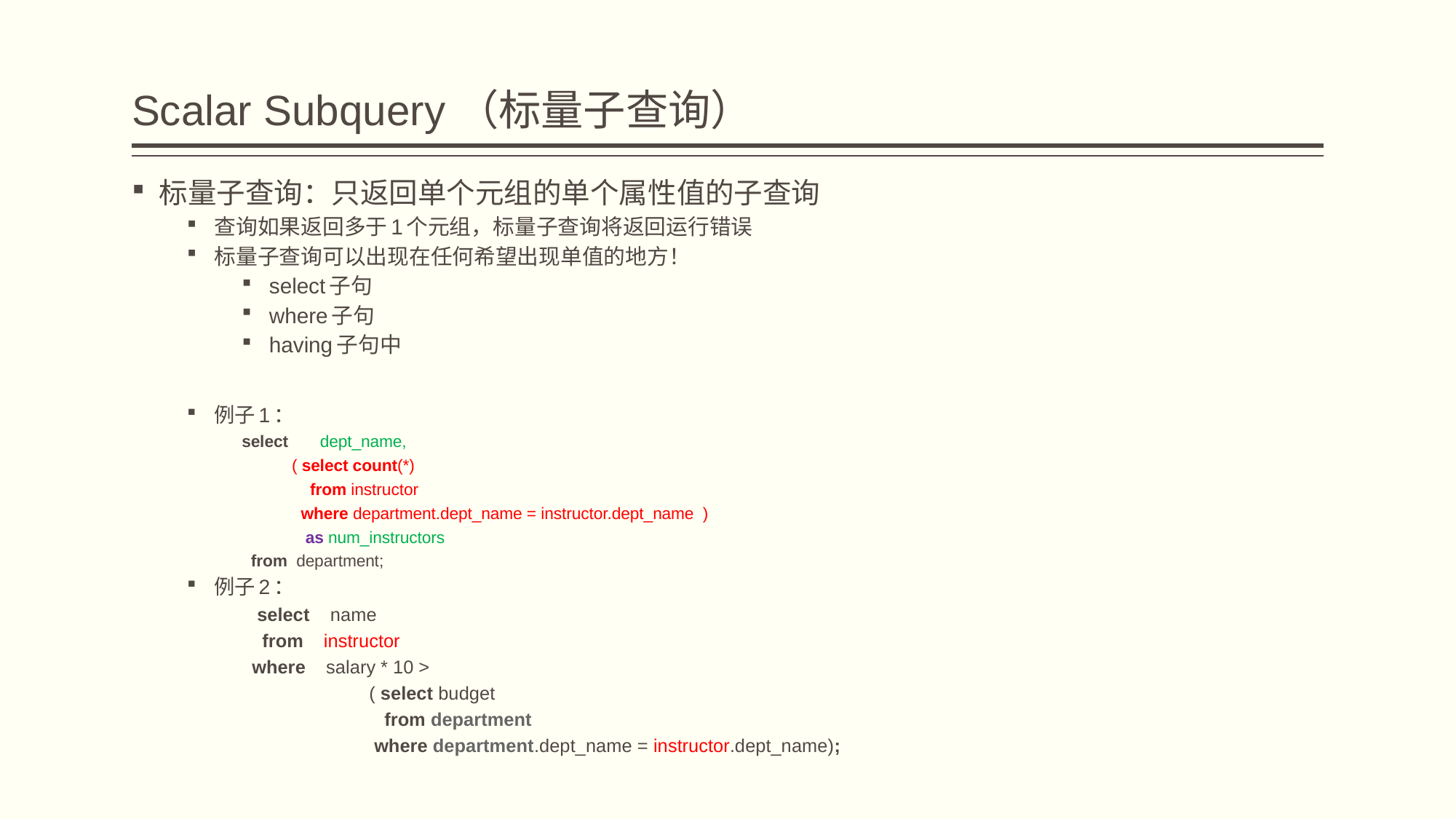

# Scalar Subquery（标量子查询）
标量子查询：只返回单个元组的单个属性值的子查询
查询如果返回多于1个元组，标量子查询将返回运行错误
标量子查询可以出现在任何希望出现单值的地方！
select子句
where子句
having子句中

例子1：
select       dept_name,
           ( select count(*)
               from instructor
             where department.dept_name = instructor.dept_name  )
              as num_instructors
  from  department;
例子2：
   select    name
    from    instructor
  where    salary * 10 >
                         ( select budget
                            from department
                          where department.dept_name = instructor.dept_name);